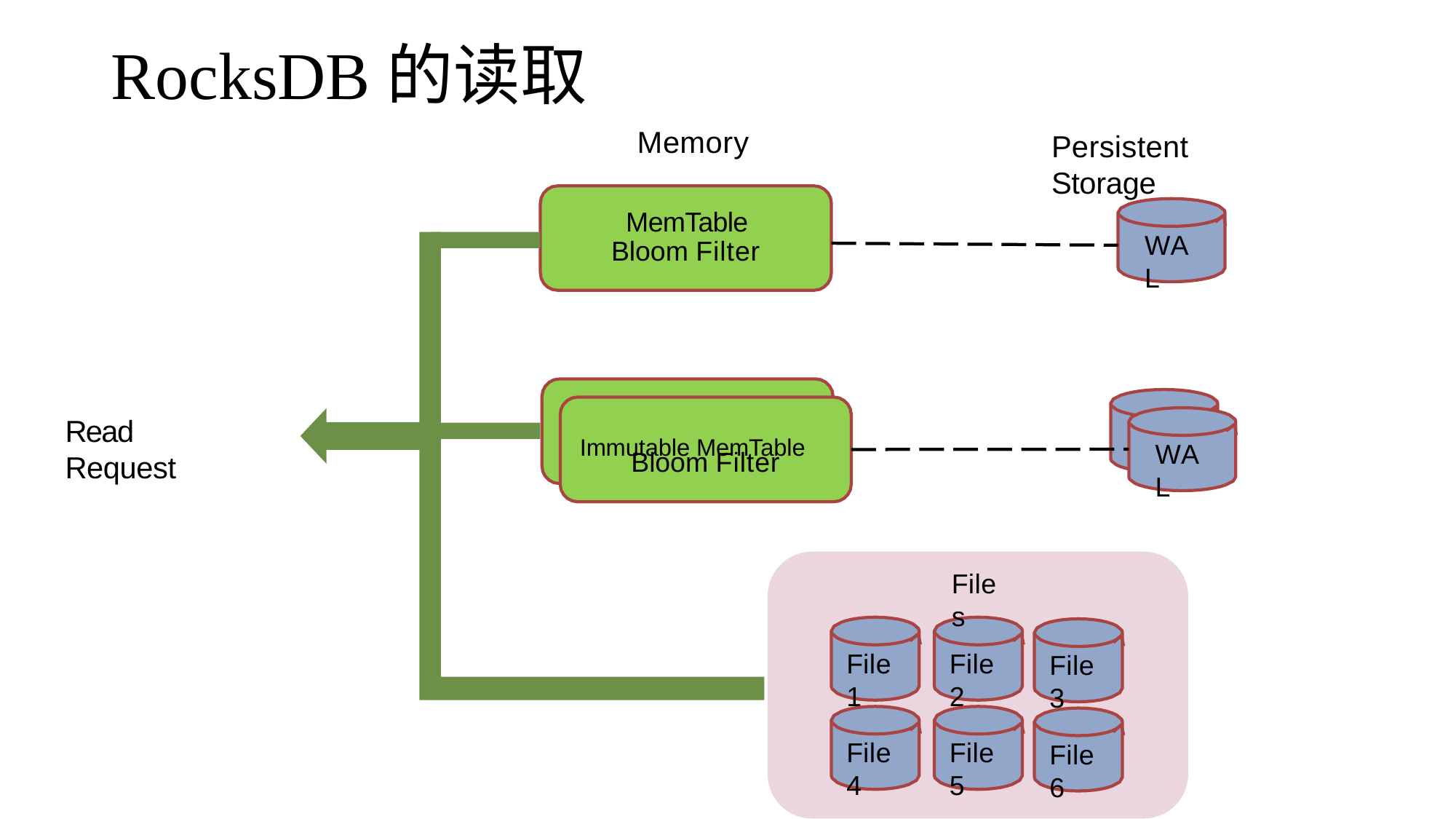

# RocksDB的读取
Memory
Persistent Storage

      MemTable  Bloom Filter
WAL

Read Request
Immutable MemTable
WAL
WAL
Bloom Filter
Files

File1
File2
File3

File4
File5
File6